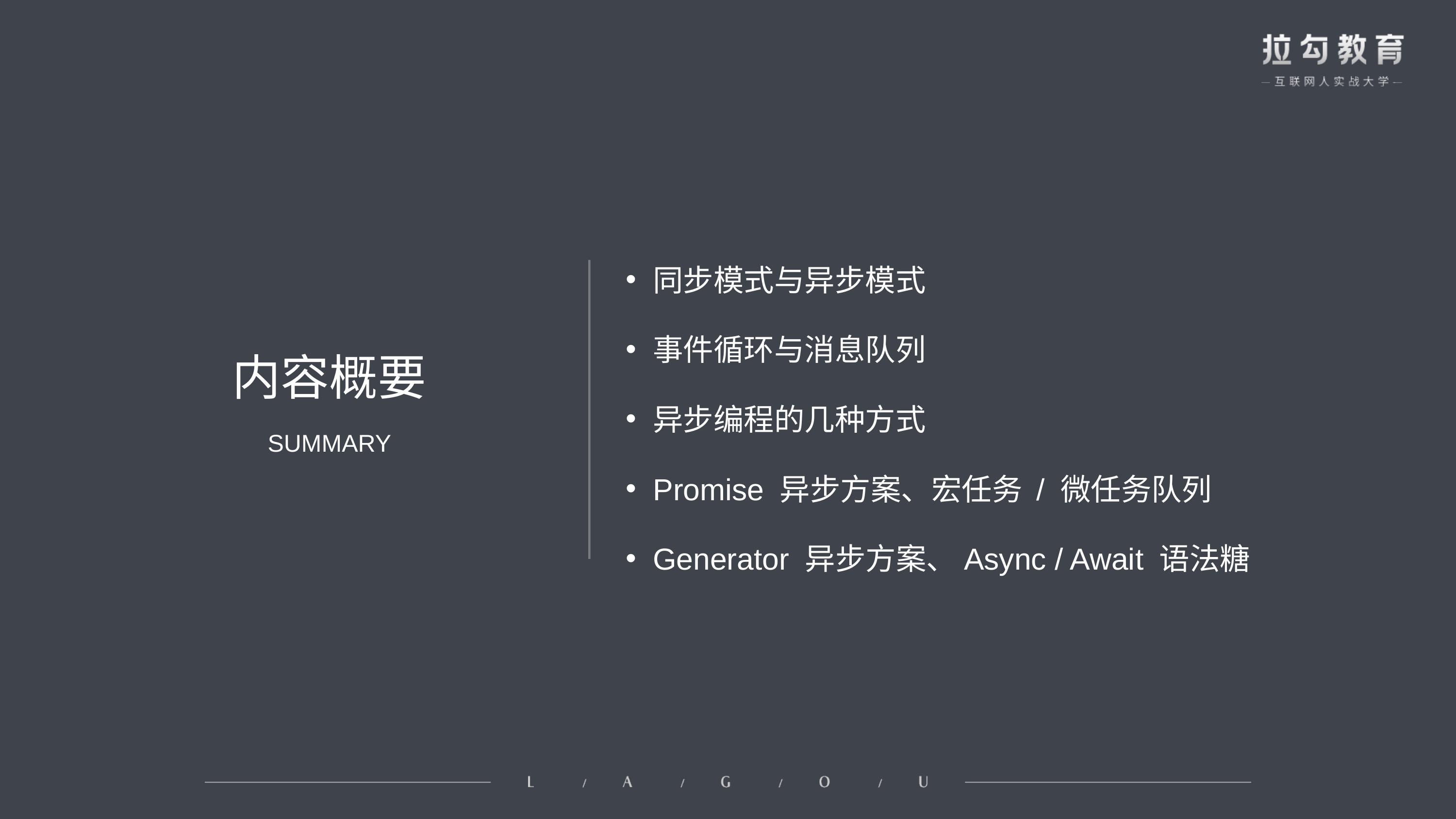

# 内容概要
同步模式与异步模式
事件循环与消息队列
异步编程的几种方式
Promise 异步方案、宏任务 / 微任务队列
Generator 异步方案、Async / Await 语法糖
SUMMARY